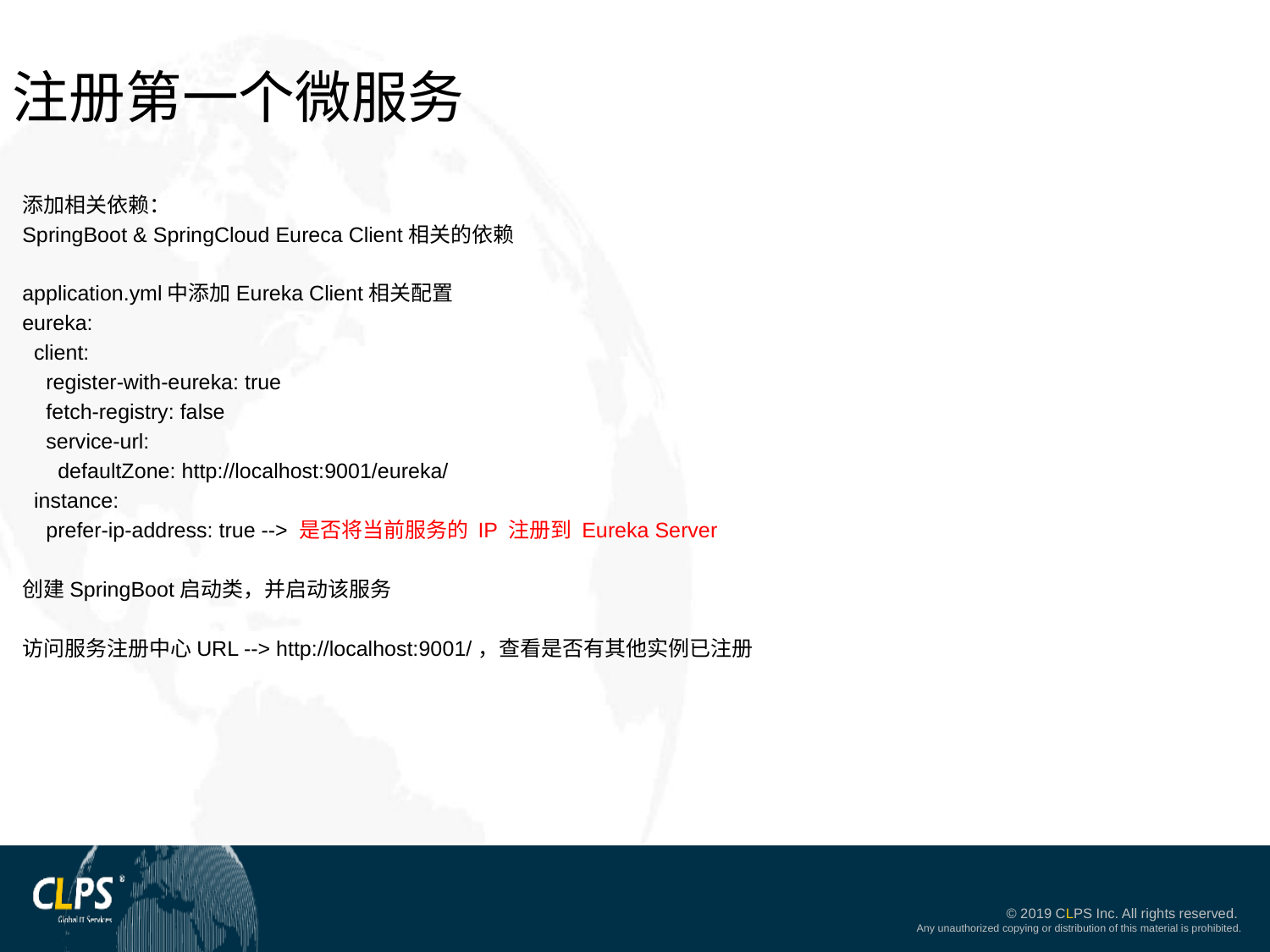

注册第一个微服务

添加相关依赖：
SpringBoot & SpringCloud Eureca Client相关的依赖

application.yml中添加Eureka Client相关配置
eureka:
  client:
    register-with-eureka: true
    fetch-registry: false
    service-url:
      defaultZone: http://localhost:9001/eureka/
  instance:
    prefer-ip-address: true --> 是否将当前服务的 IP 注册到 Eureka Server

创建SpringBoot启动类，并启动该服务

访问服务注册中心URL --> http://localhost:9001/，查看是否有其他实例已注册

20